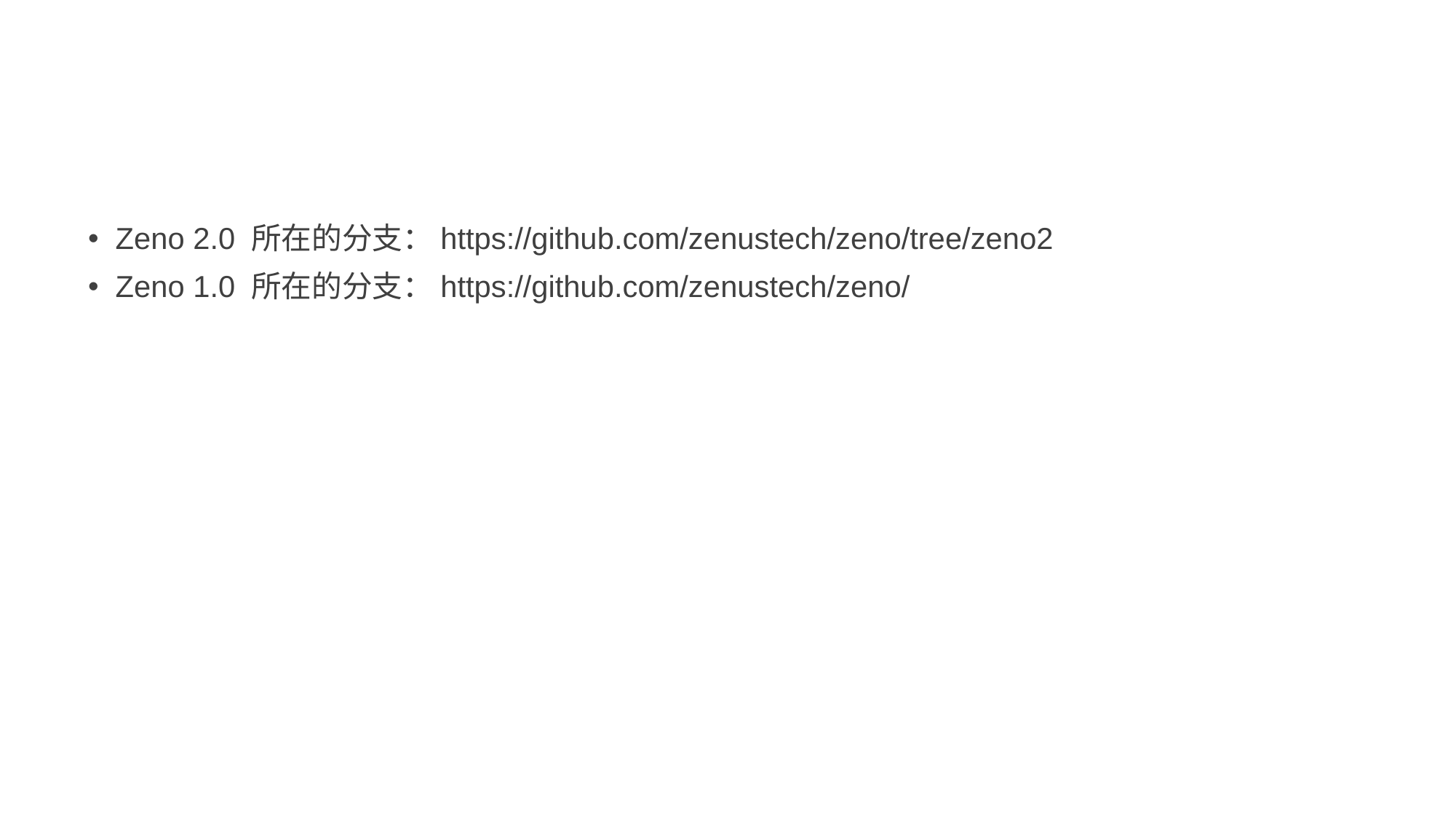

#
Zeno 2.0 所在的分支：https://github.com/zenustech/zeno/tree/zeno2
Zeno 1.0 所在的分支：https://github.com/zenustech/zeno/